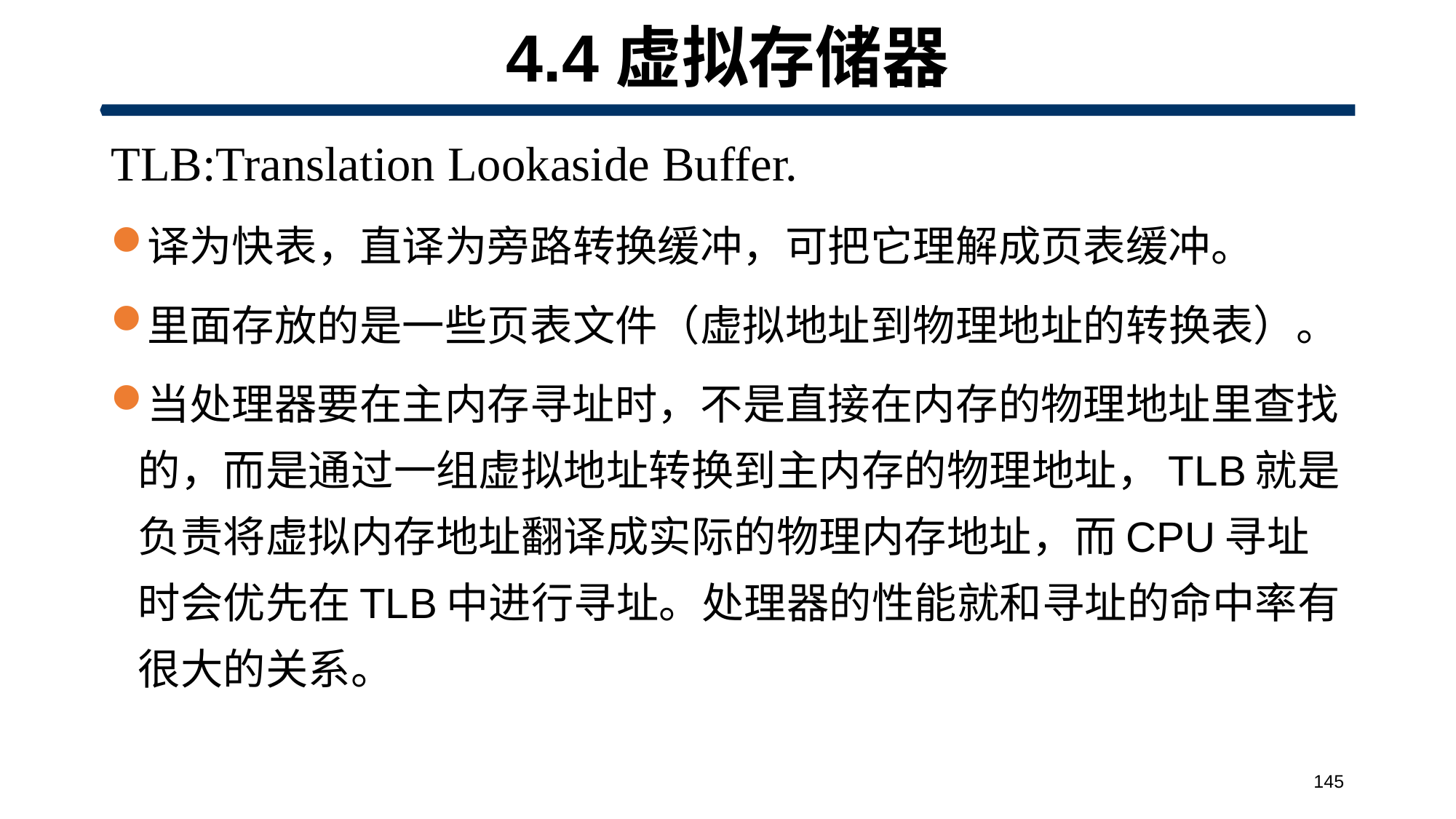

# 4.4虚拟存储器
TLB:Translation Lookaside Buffer.
译为快表，直译为旁路转换缓冲，可把它理解成页表缓冲。
里面存放的是一些页表文件（虚拟地址到物理地址的转换表）。
当处理器要在主内存寻址时，不是直接在内存的物理地址里查找的，而是通过一组虚拟地址转换到主内存的物理地址，TLB就是负责将虚拟内存地址翻译成实际的物理内存地址，而CPU寻址时会优先在TLB中进行寻址。处理器的性能就和寻址的命中率有很大的关系。

145